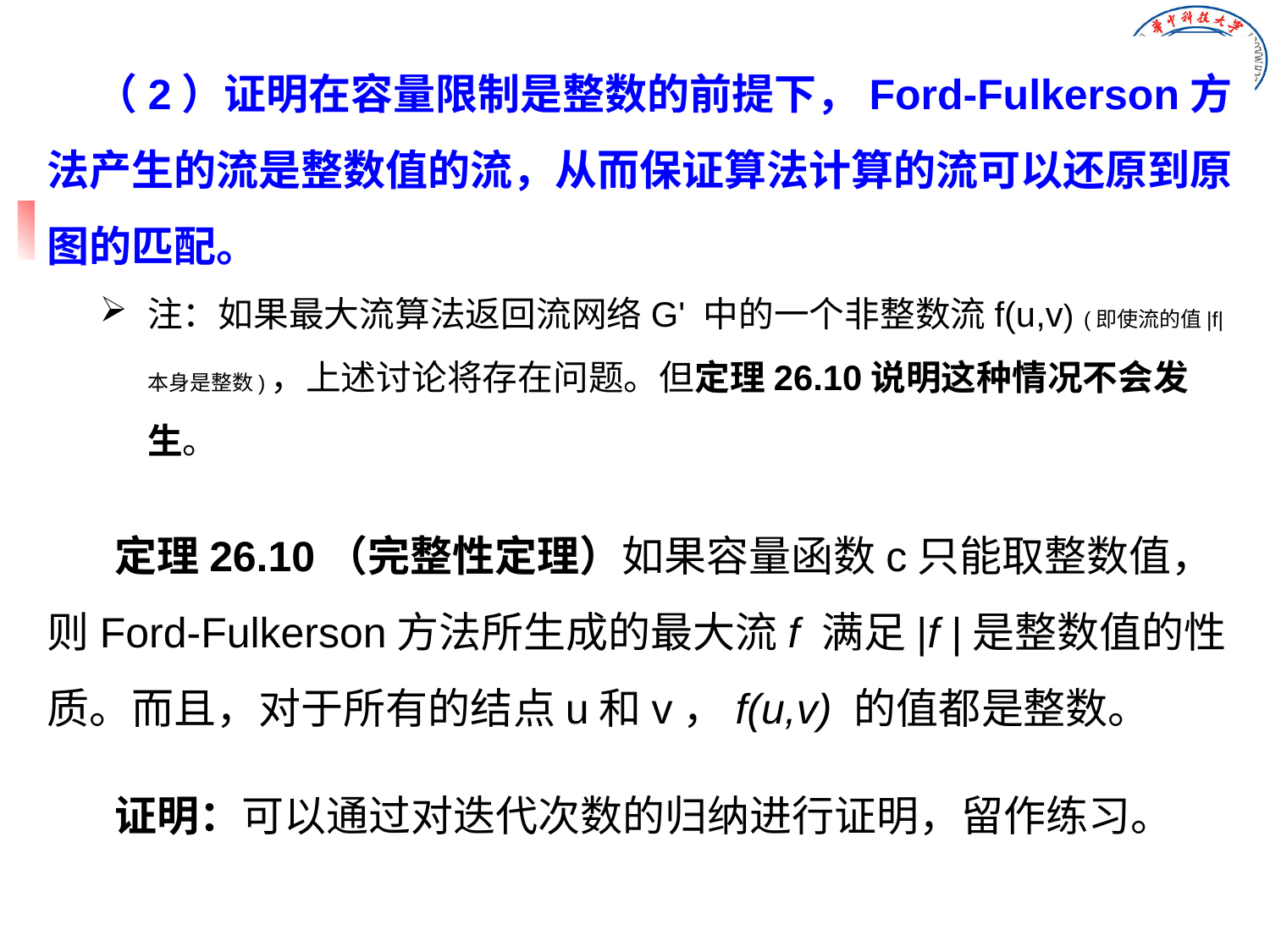

（2）证明在容量限制是整数的前提下，Ford-Fulkerson方法产生的流是整数值的流，从而保证算法计算的流可以还原到原图的匹配。
注：如果最大流算法返回流网络G' 中的一个非整数流f(u,v) (即使流的值|f|本身是整数)，上述讨论将存在问题。但定理26.10说明这种情况不会发生。
      定理26.10（完整性定理）如果容量函数c只能取整数值，则Ford-Fulkerson方法所生成的最大流f 满足|f |是整数值的性质。而且，对于所有的结点u和v，f(u,v) 的值都是整数。
      证明：可以通过对迭代次数的归纳进行证明，留作练习。